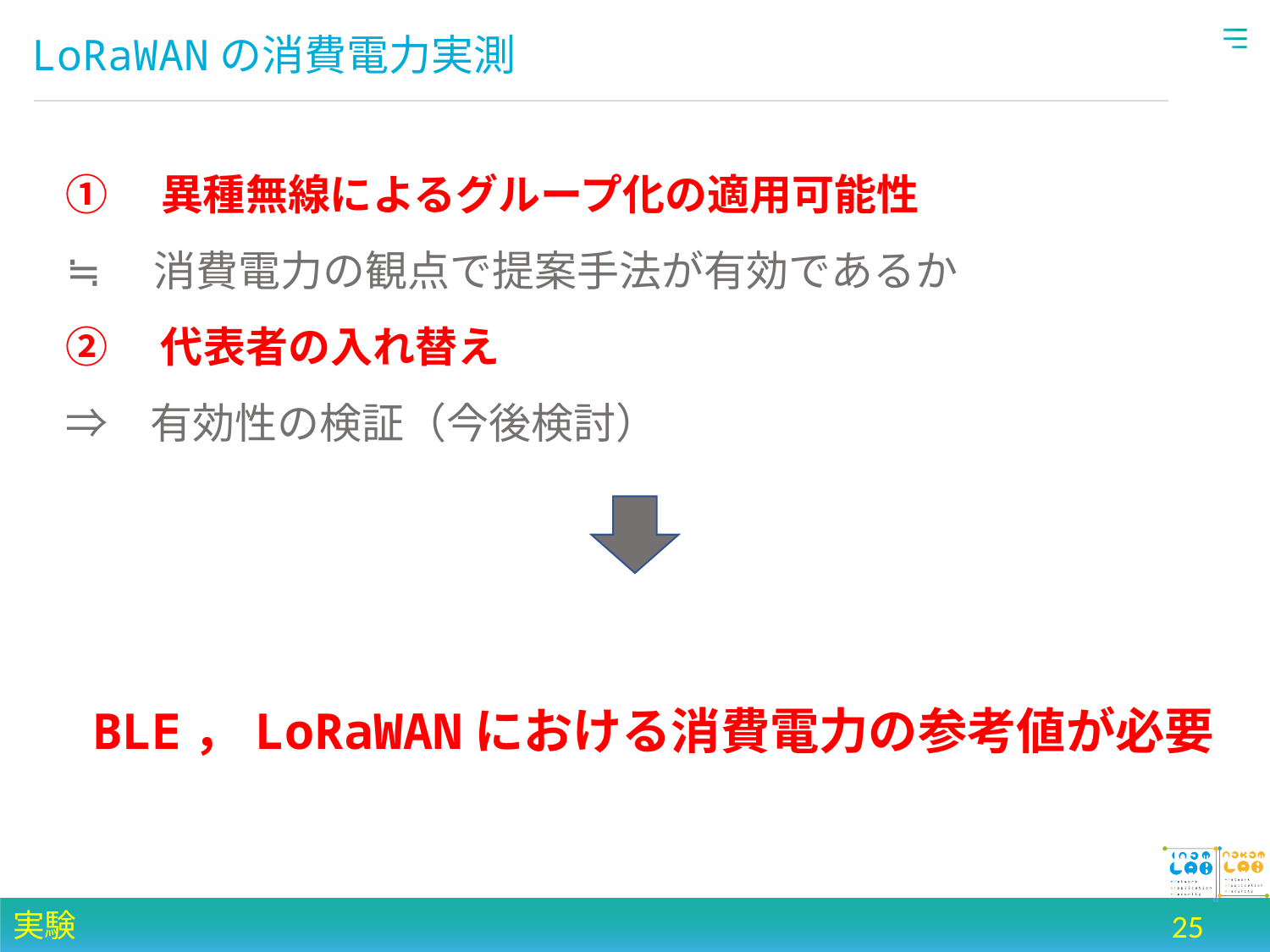

# LoRaWANの消費電力実測
①　異種無線によるグループ化の適用可能性
≒　消費電力の観点で提案手法が有効であるか
②　代表者の入れ替え
⇒　有効性の検証（今後検討）

BLE，LoRaWANにおける消費電力の参考値が必要
実験